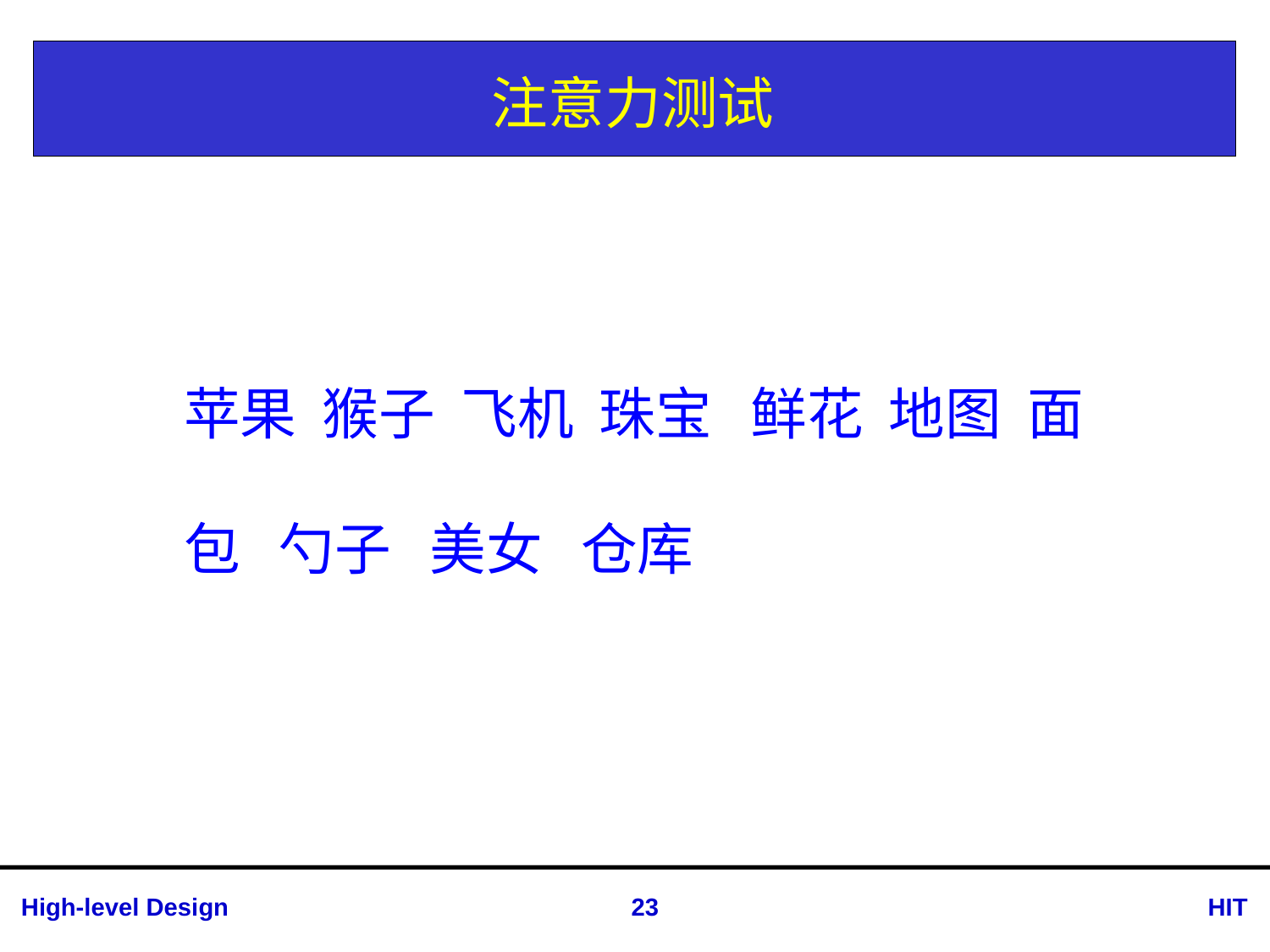

# 注意力测试
苹果  猴子  飞机  珠宝   鲜花  地图  面包   勺子   美女   仓库